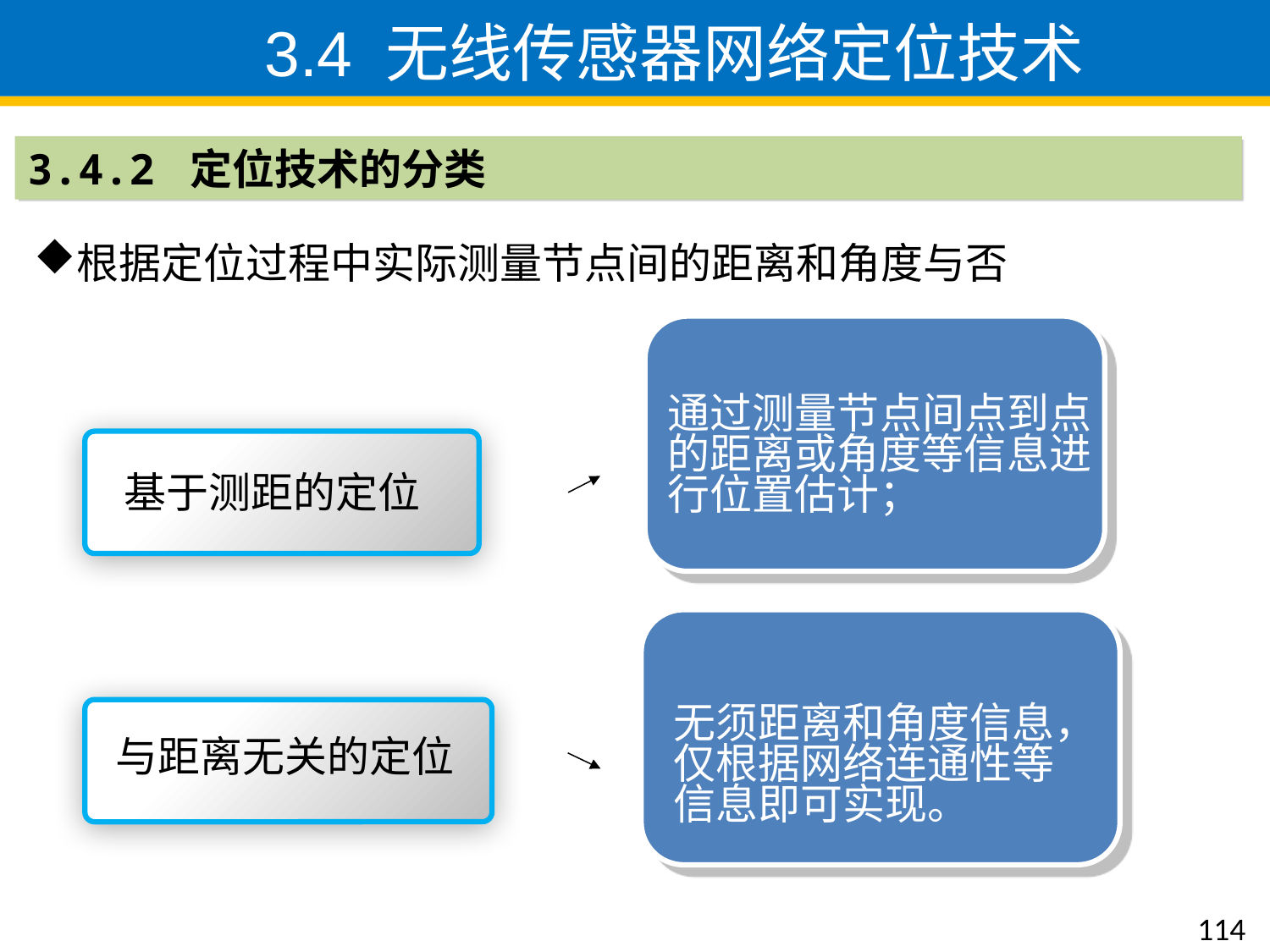

3.4 无线传感器网络定位技术

3.4.2 定位技术的分类
根据定位过程中实际测量节点间的距离和角度与否

通过测量节点间点到点的距离或角度等信息进行位置估计；

基于测距的定位

无须距离和角度信息，仅根据网络连通性等信息即可实现。

与距离无关的定位

114